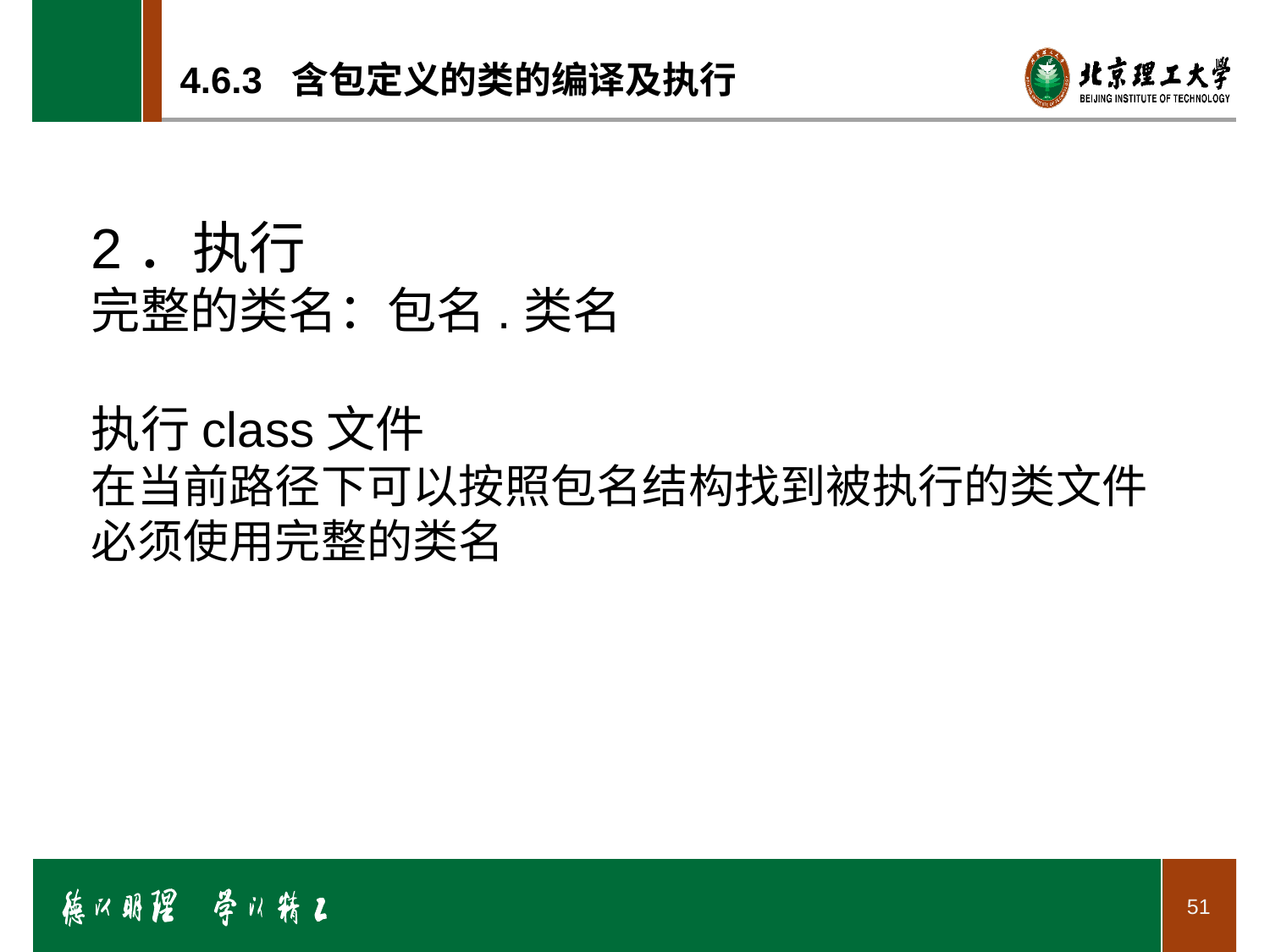

# 4.6.3  含包定义的类的编译及执行
2．执行
完整的类名：包名.类名

执行class文件
在当前路径下可以按照包名结构找到被执行的类文件
必须使用完整的类名